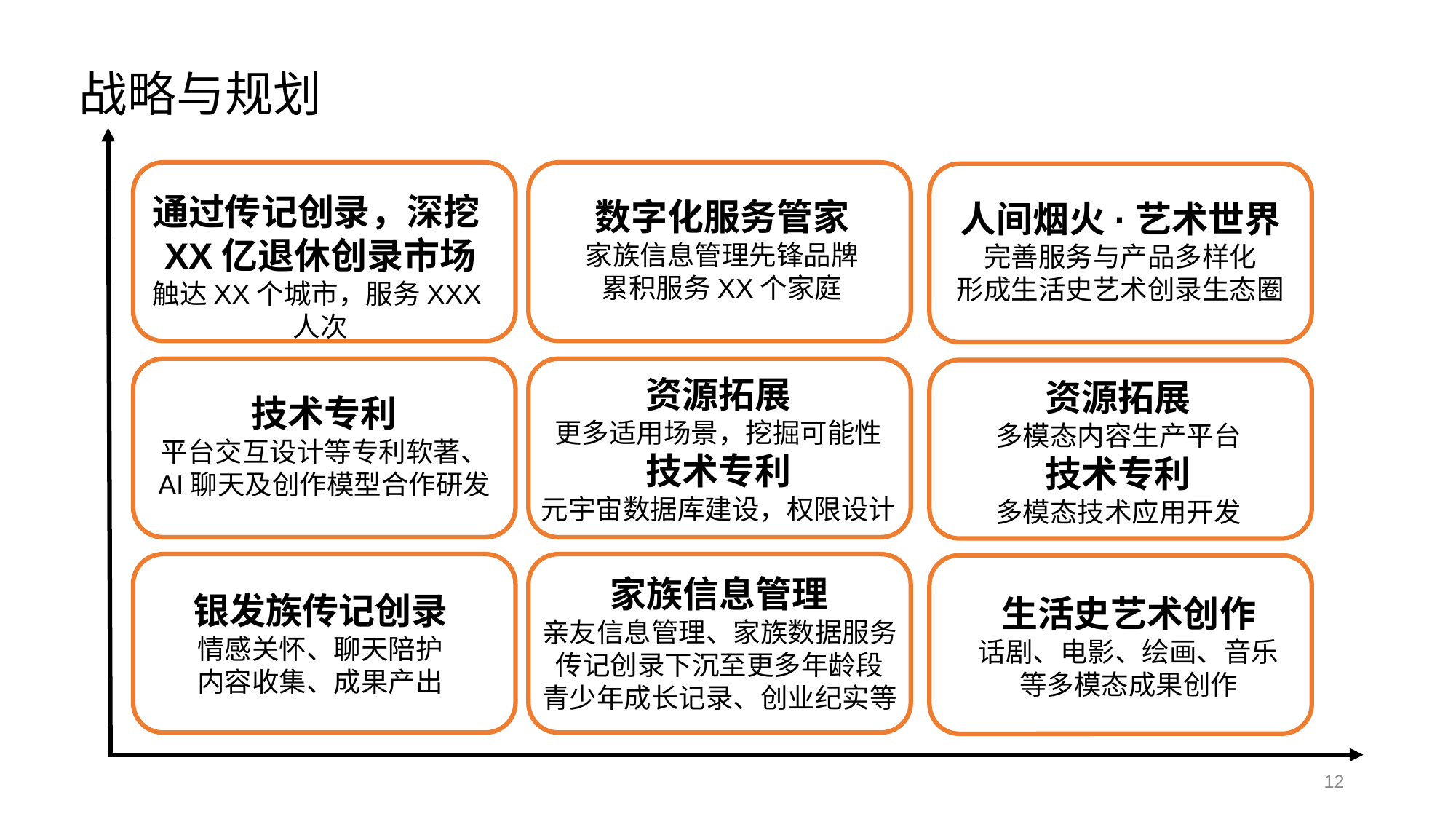

战略与规划

通过传记创录，深挖XX亿退休创录市场
触达XX个城市，服务XXX人次

技术专利
平台交互设计等专利软著、
AI聊天及创作模型合作研发

银发族传记创录
情感关怀、聊天陪护
内容收集、成果产出

数字化服务管家
家族信息管理先锋品牌
累积服务XX个家庭

资源拓展
更多适用场景，挖掘可能性
技术专利
元宇宙数据库建设，权限设计

家族信息管理
亲友信息管理、家族数据服务
传记创录下沉至更多年龄段
青少年成长记录、创业纪实等

人间烟火·艺术世界
完善服务与产品多样化
形成生活史艺术创录生态圈

资源拓展
多模态内容生产平台
技术专利
多模态技术应用开发

生活史艺术创作
话剧、电影、绘画、音乐
等多模态成果创作
12